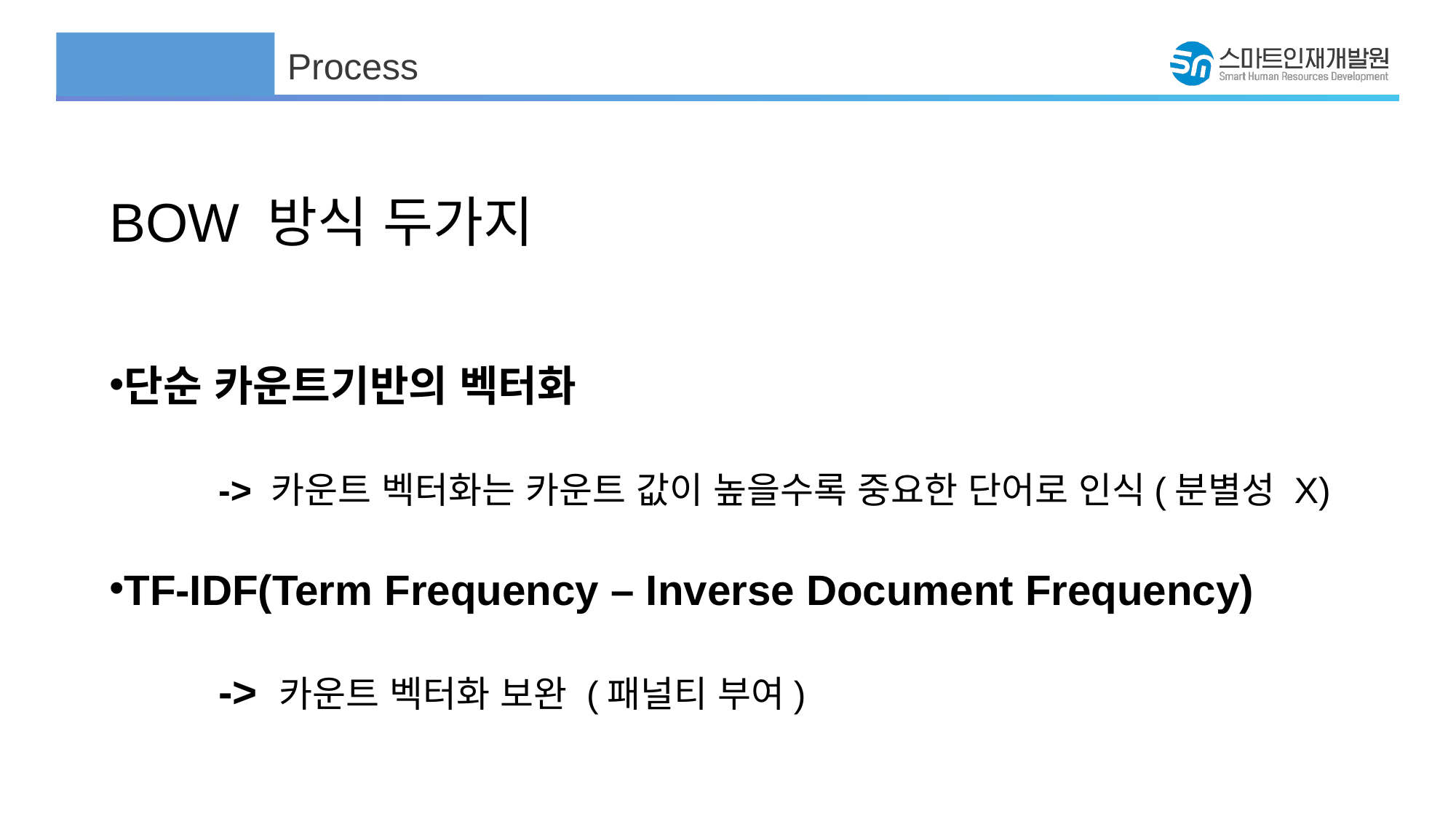

Process
BOW 방식 두가지
단순 카운트기반의 벡터화
	-> 카운트 벡터화는 카운트 값이 높을수록 중요한 단어로 인식(분별성 X)
TF-IDF(Term Frequency – Inverse Document Frequency)
	-> 카운트 벡터화 보완 (패널티 부여)